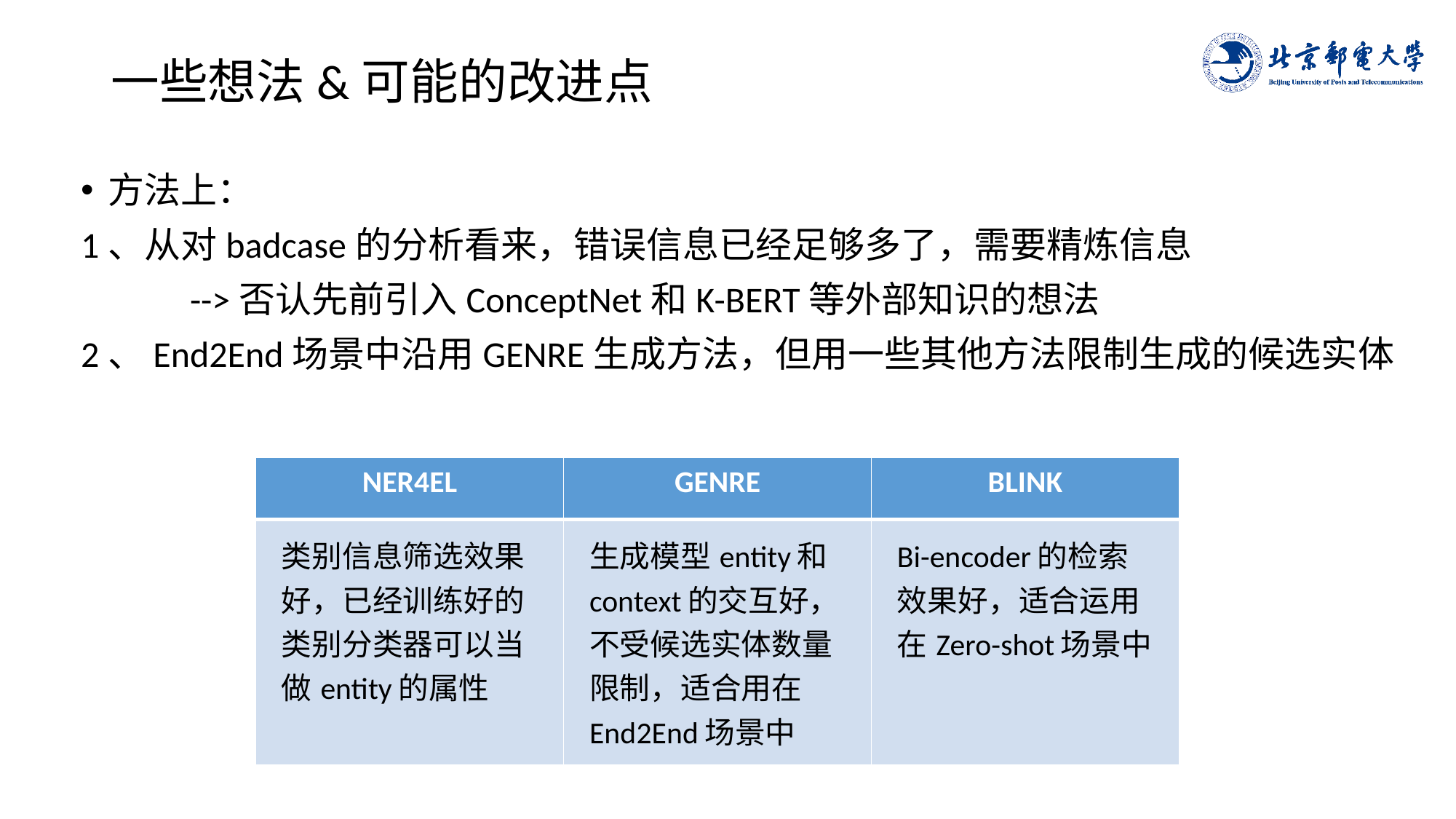

# 一些想法&可能的改进点
方法上：
1、从对badcase的分析看来，错误信息已经足够多了，需要精炼信息
	-->否认先前引入ConceptNet和K-BERT等外部知识的想法
2、End2End场景中沿用GENRE生成方法，但用一些其他方法限制生成的候选实体

| NER4EL | GENRE | BLINK |
| --- | --- | --- |
| 类别信息筛选效果好，已经训练好的类别分类器可以当做entity的属性 | 生成模型entity和context的交互好，不受候选实体数量限制，适合用在End2End场景中 | Bi-encoder的检索效果好，适合运用在Zero-shot场景中 |